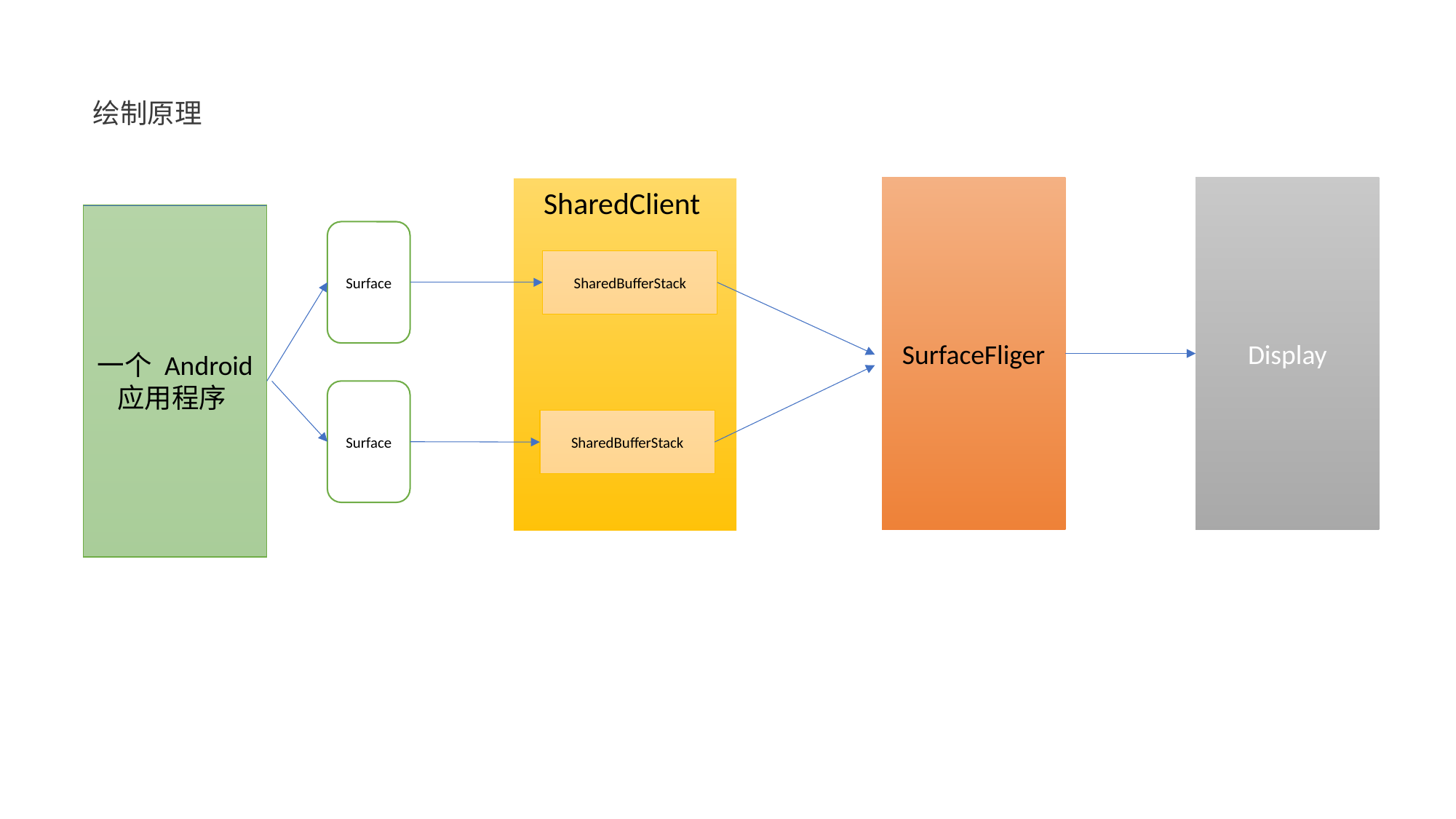

绘制原理
SurfaceFliger
Display
SharedClient
SharedBufferStack
SharedBufferStack
一个 Android 应用程序
Surface
Surface